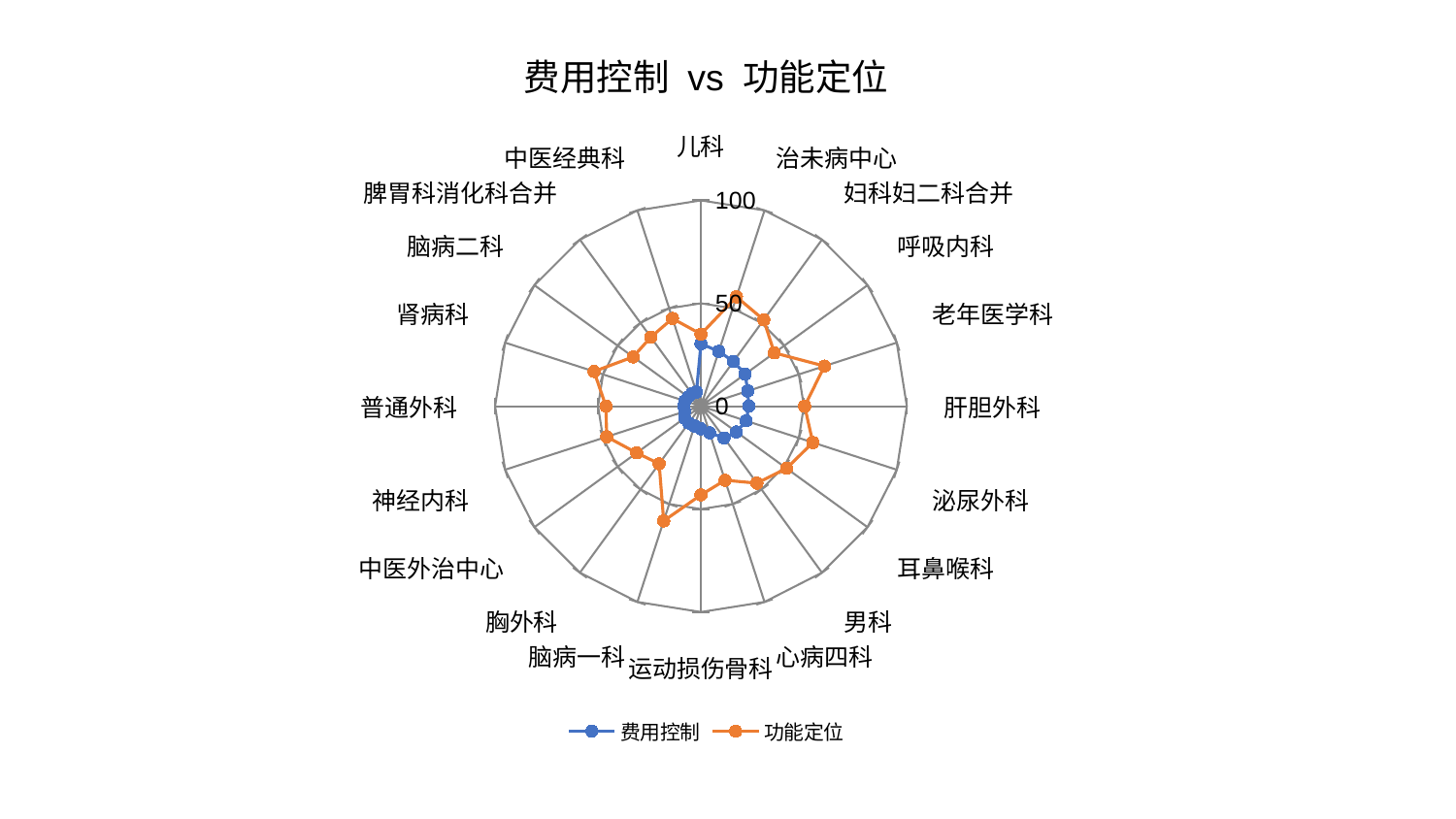

### Chart: 费用控制 vs 功能定位

| Category | 费用控制 | 功能定位 |
|---|---|---|
| 儿科 | 30.3543170759894 | 35.01203066288063 |
| 治未病中心 | 28.000756165466274 | 55.860591693268944 |
| 妇科妇二科合并 | 26.888383745007868 | 51.88932134224251 |
| 呼吸内科 | 26.537075529974324 | 44.05450193457928 |
| 老年医学科 | 23.89102295874879 | 63.08875986866262 |
| 肝胆外科 | 23.29896722562256 | 50.36833883882086 |
| 泌尿外科 | 23.093306108769408 | 57.14860495067569 |
| 耳鼻喉科 | 21.319550603347476 | 51.42395636954151 |
| 男科 | 19.09310957143805 | 46.24869476862388 |
| 心病四科 | 13.63963853756517 | 37.84864701529326 |
| 运动损伤骨科 | 10.99379344332718 | 43.10331889188855 |
| 脑病一科 | 10.122803096364105 | 58.605554659133354 |
| 胸外科 | 10.095965835198212 | 34.575290580219004 |
| 中医外治中心 | 9.786577052004692 | 38.625420041707386 |
| 神经内科 | 8.299896172247193 | 48.13597926433392 |
| 普通外科 | 8.290587531230042 | 46.14825295618241 |
| 肾病科 | 8.23864747717662 | 54.60887441626183 |
| 脑病二科 | 7.71459941612163 | 40.74173896342369 |
| 脾胃科消化科合并 | 7.554010461475136 | 41.45683933949457 |
| 中医经典科 | 7.196776788661434 | 44.810972289851506 |
67